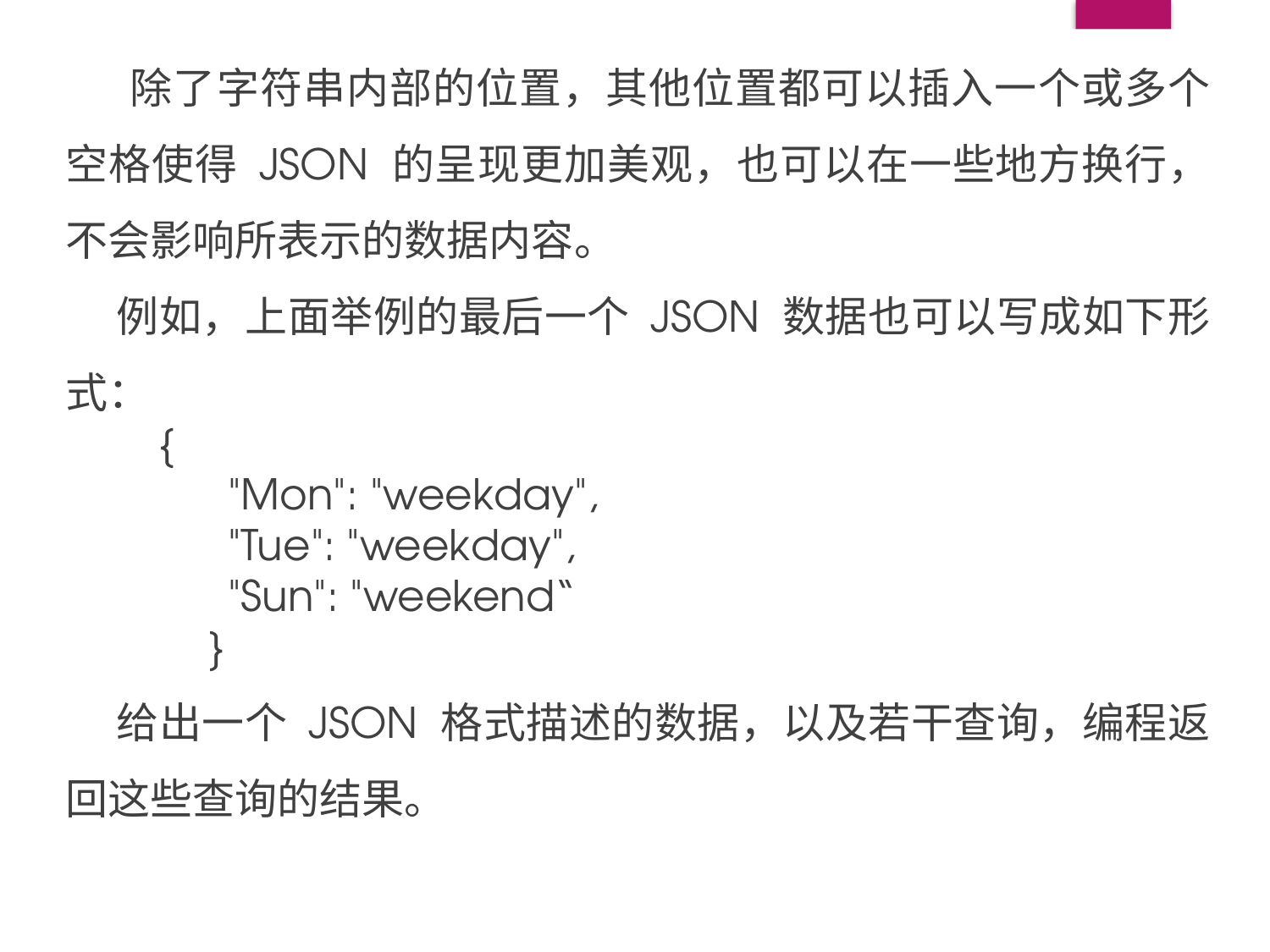

除了字符串内部的位置，其他位置都可以插入一个或多个空格使得 JSON 的呈现更加美观，也可以在一些地方换行，不会影响所表示的数据内容。
    例如，上面举例的最后一个 JSON 数据也可以写成如下形式：
        {
      　　"Mon": "weekday",
      　　"Tue": "weekday",
      　　"Sun": "weekend“
　　     }
    给出一个 JSON 格式描述的数据，以及若干查询，编程返回这些查询的结果。